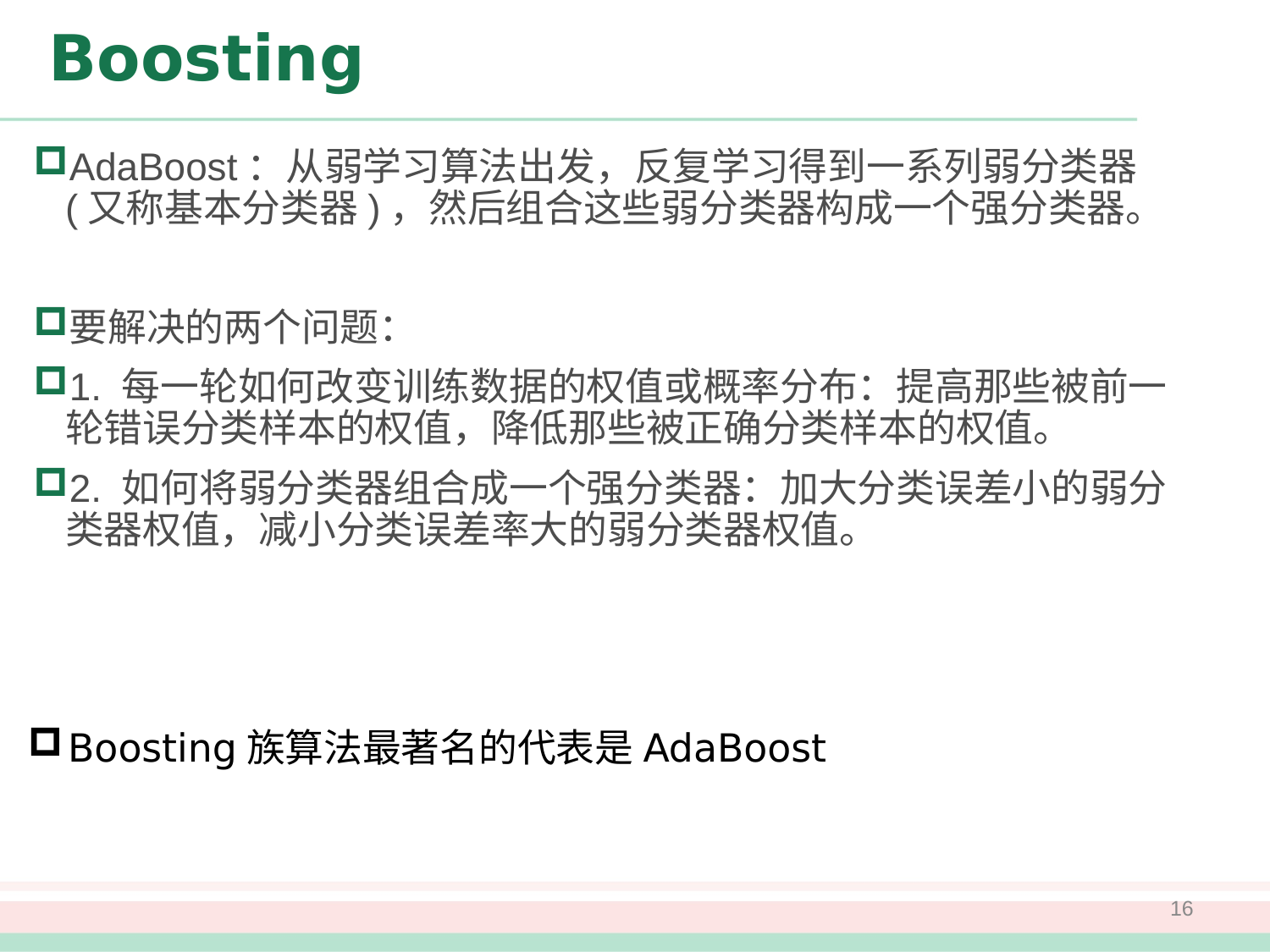

# Boosting
AdaBoost：从弱学习算法出发，反复学习得到一系列弱分类器(又称基本分类器)，然后组合这些弱分类器构成一个强分类器。

要解决的两个问题：
1. 每一轮如何改变训练数据的权值或概率分布：提高那些被前一轮错误分类样本的权值，降低那些被正确分类样本的权值。
2. 如何将弱分类器组合成一个强分类器：加大分类误差小的弱分类器权值，减小分类误差率大的弱分类器权值。
Boosting族算法最著名的代表是AdaBoost
16